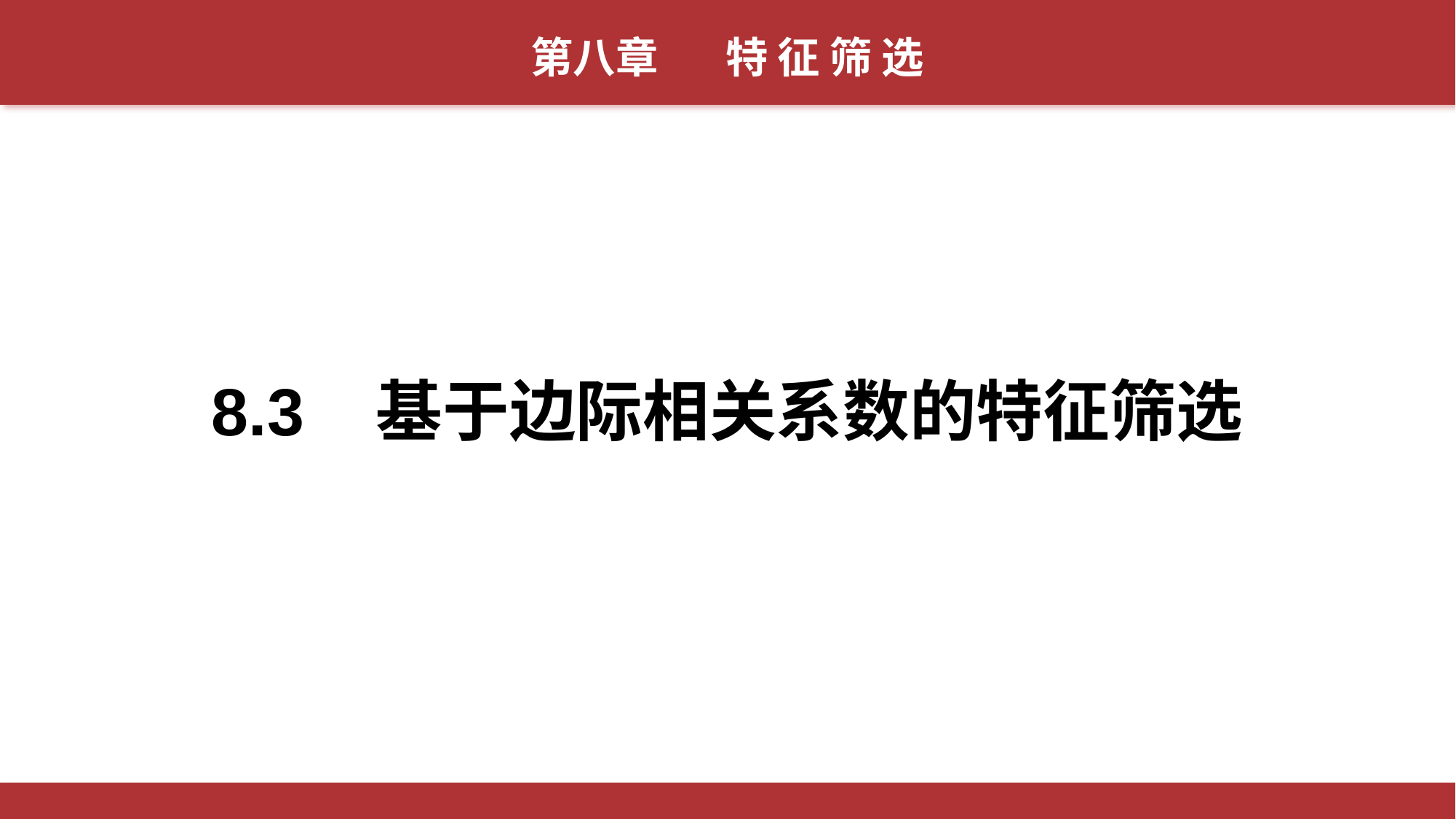

第八章       特 征 筛 选
8.3   基于边际相关系数的特征筛选